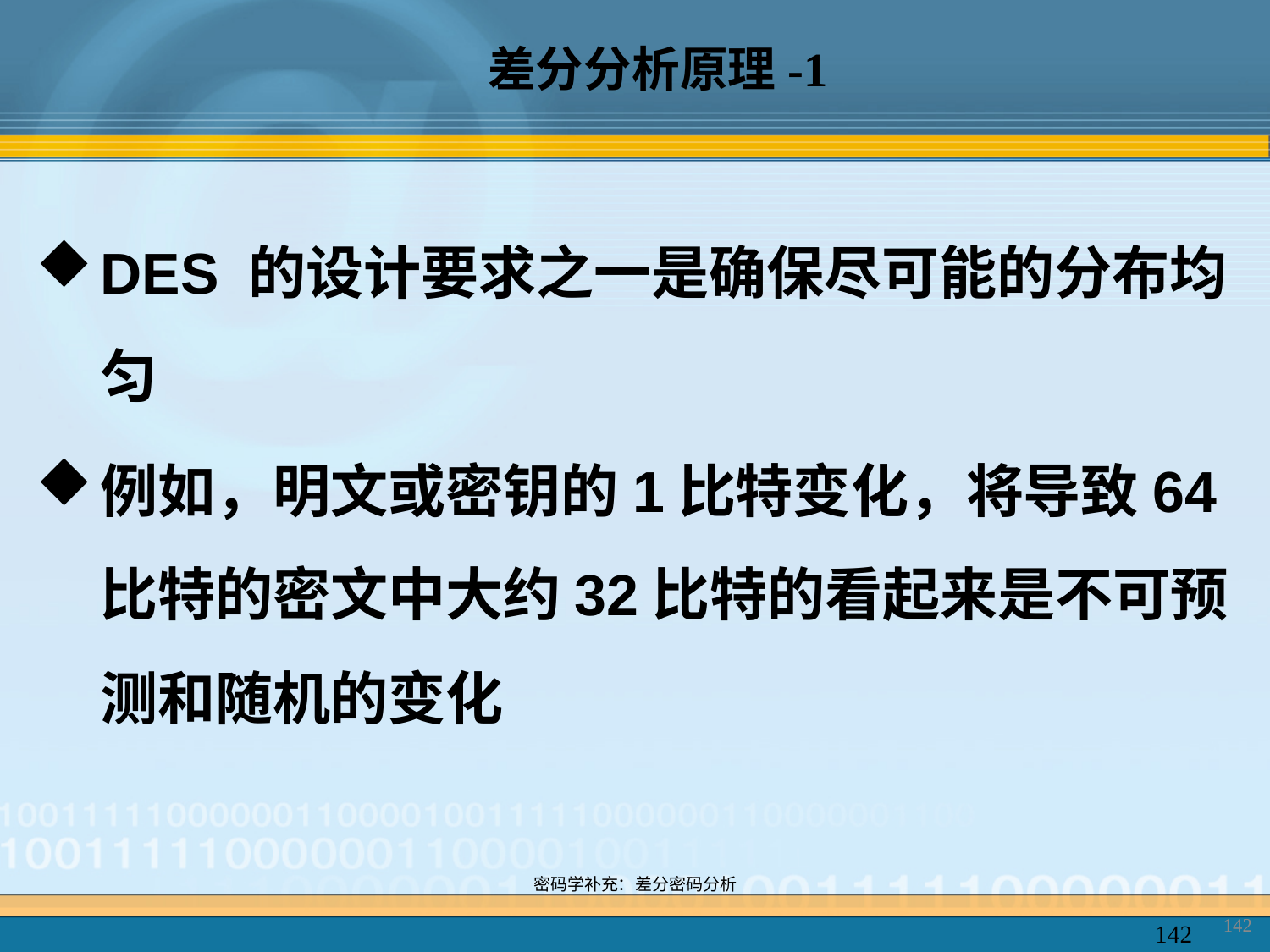

# 差分分析原理-1
DES 的设计要求之一是确保尽可能的分布均匀
例如，明文或密钥的1比特变化，将导致64比特的密文中大约32比特的看起来是不可预测和随机的变化

密码学补充：差分密码分析
142
142